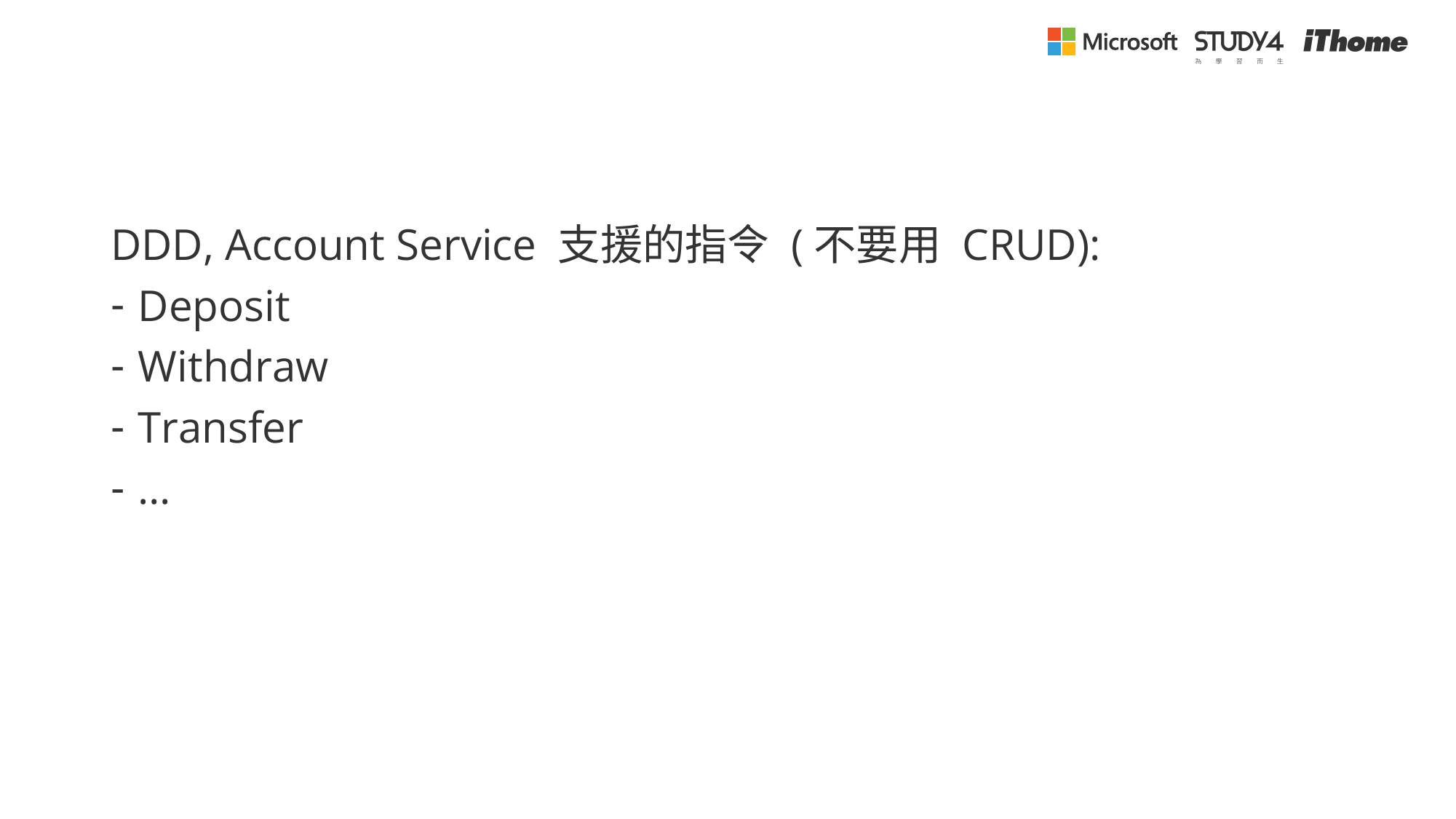

#
DDD, Account Service 支援的指令 (不要用 CRUD):
Deposit
Withdraw
Transfer
…